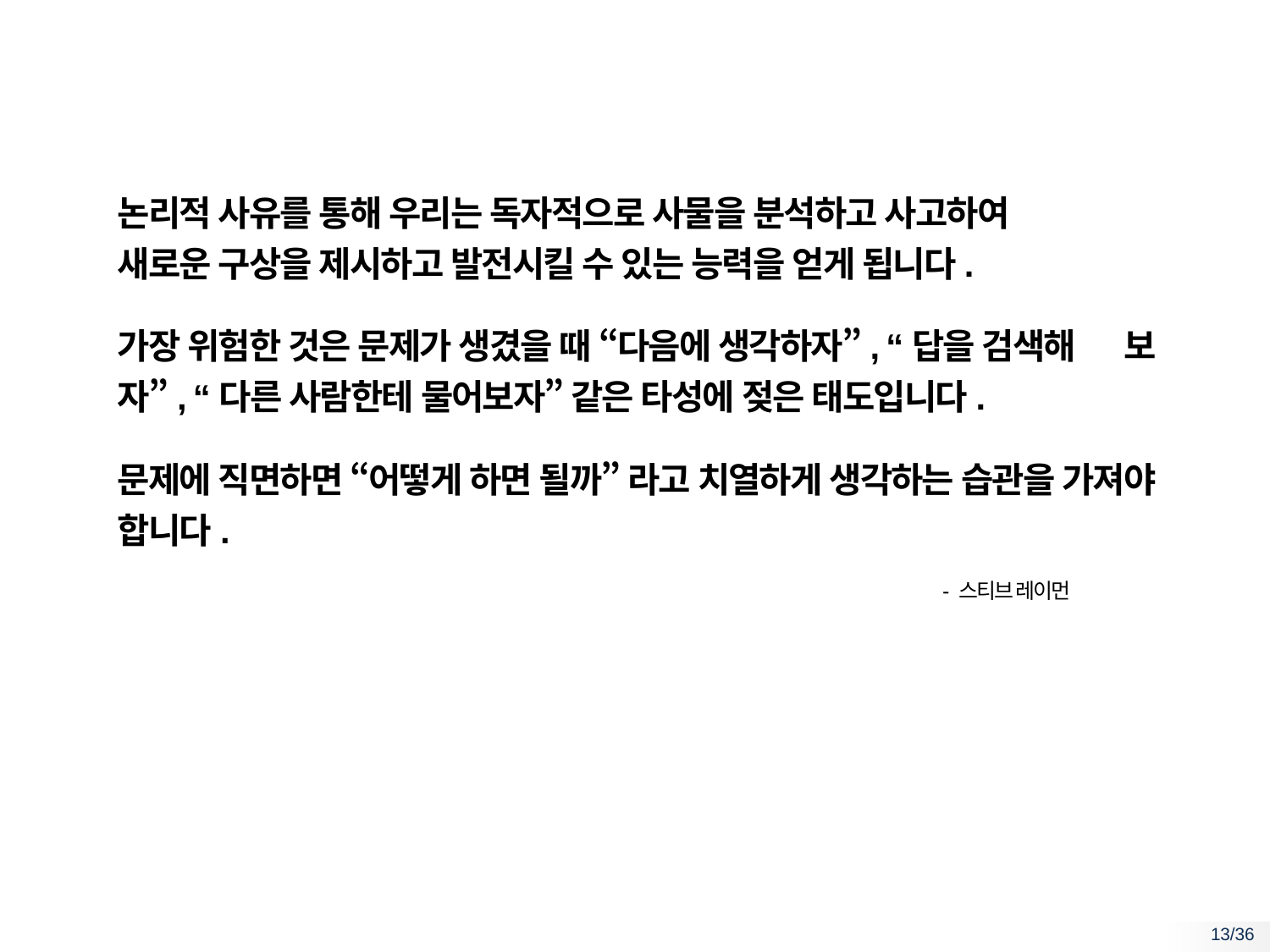

논리적 사유를 통해 우리는 독자적으로 사물을 분석하고 사고하여                새로운 구상을 제시하고 발전시킬 수 있는 능력을 얻게 됩니다.
가장 위험한 것은 문제가 생겼을 때 “다음에 생각하자”, “답을 검색해      보자”, “다른 사람한테 물어보자” 같은 타성에 젖은 태도입니다.
문제에 직면하면 “어떻게 하면 될까” 라고 치열하게 생각하는 습관을 가져야 합니다.
- 스티브 레이먼